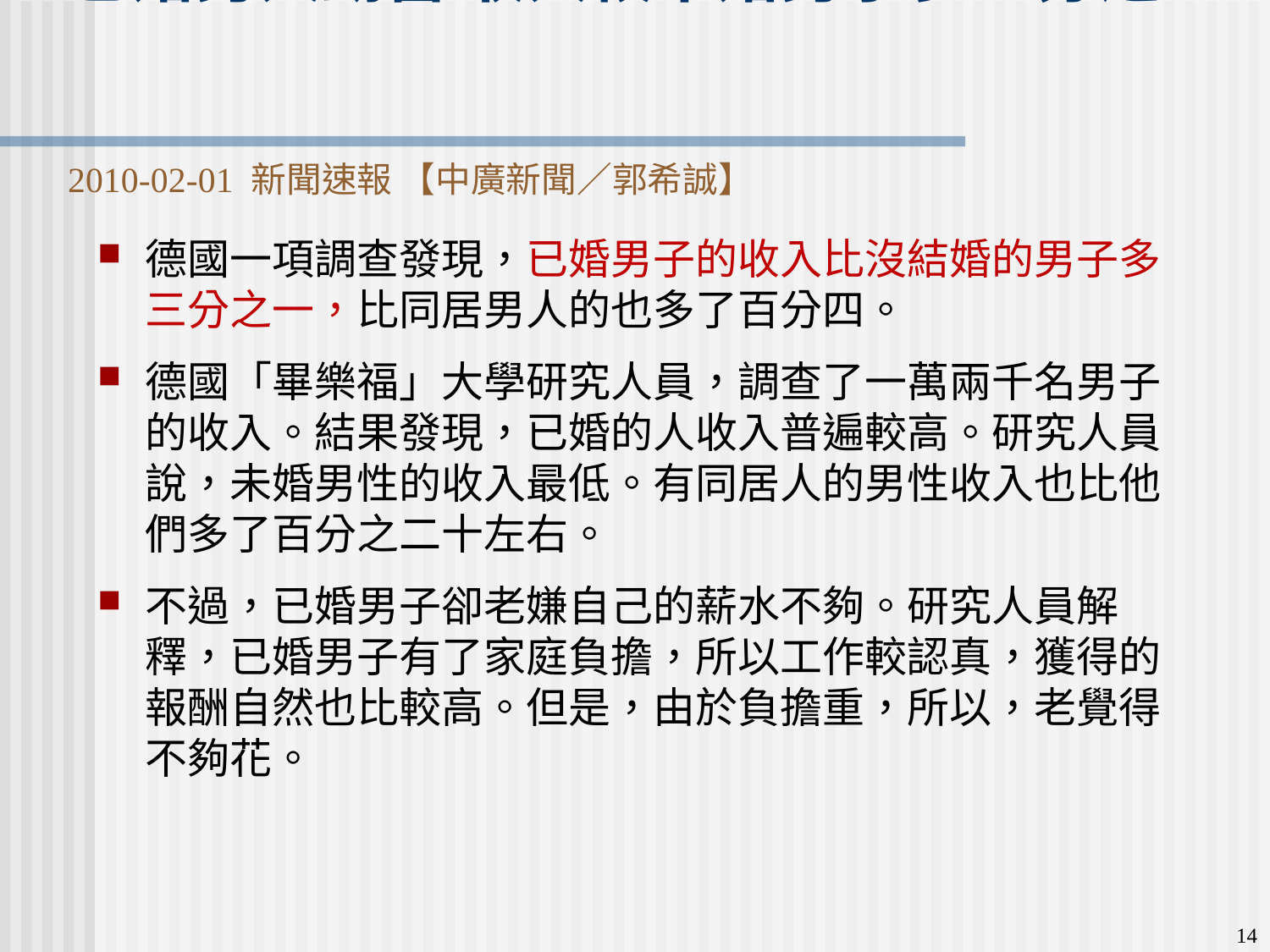

# 已婚男人勤奮 收入較未婚男子多三分之一 2010-02-01 新聞速報 【中廣新聞／郭希誠】
德國一項調查發現，已婚男子的收入比沒結婚的男子多三分之一，比同居男人的也多了百分四。
德國「畢樂福」大學研究人員，調查了一萬兩千名男子的收入。結果發現，已婚的人收入普遍較高。研究人員說，未婚男性的收入最低。有同居人的男性收入也比他們多了百分之二十左右。
不過，已婚男子卻老嫌自己的薪水不夠。研究人員解釋，已婚男子有了家庭負擔，所以工作較認真，獲得的報酬自然也比較高。但是，由於負擔重，所以，老覺得不夠花。

14